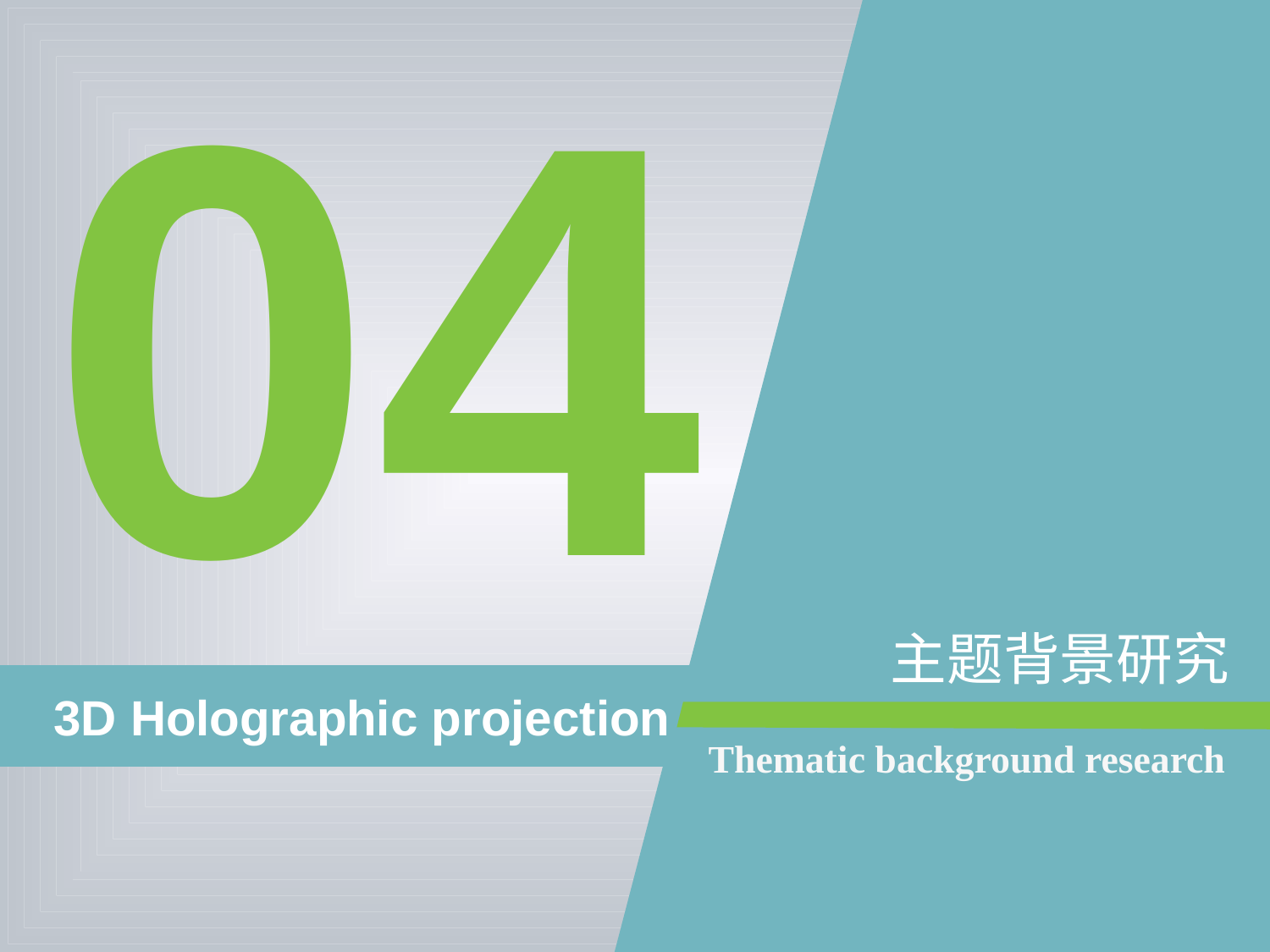

04

主题背景研究
   3D Holographic projection

Thematic background research